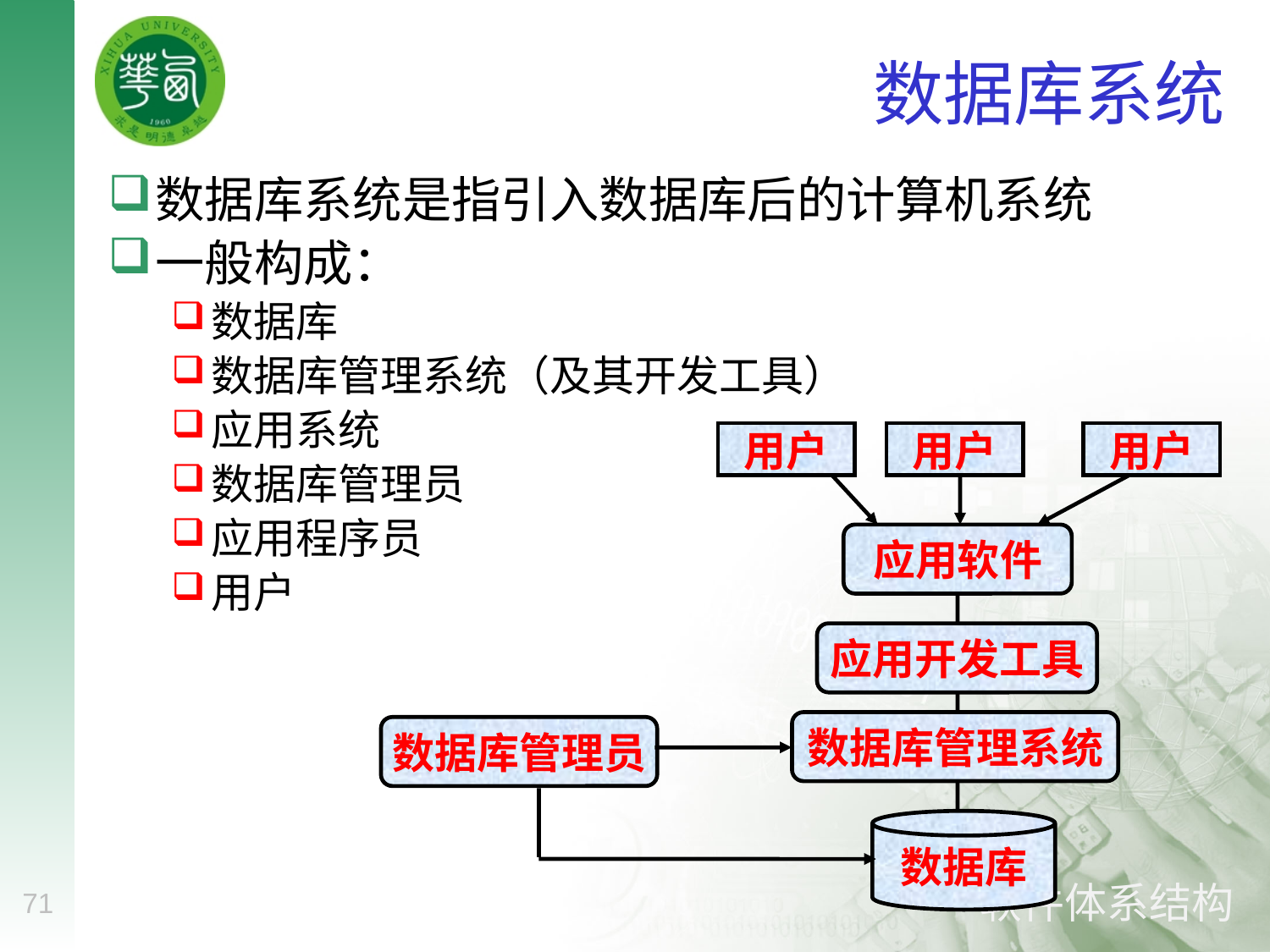

# 数据库系统
数据库系统是指引入数据库后的计算机系统
一般构成：
数据库
数据库管理系统（及其开发工具）
应用系统
数据库管理员
应用程序员
用户
用户
用户
用户

应用软件

应用开发工具

数据库管理系统
数据库管理员

数据库

71